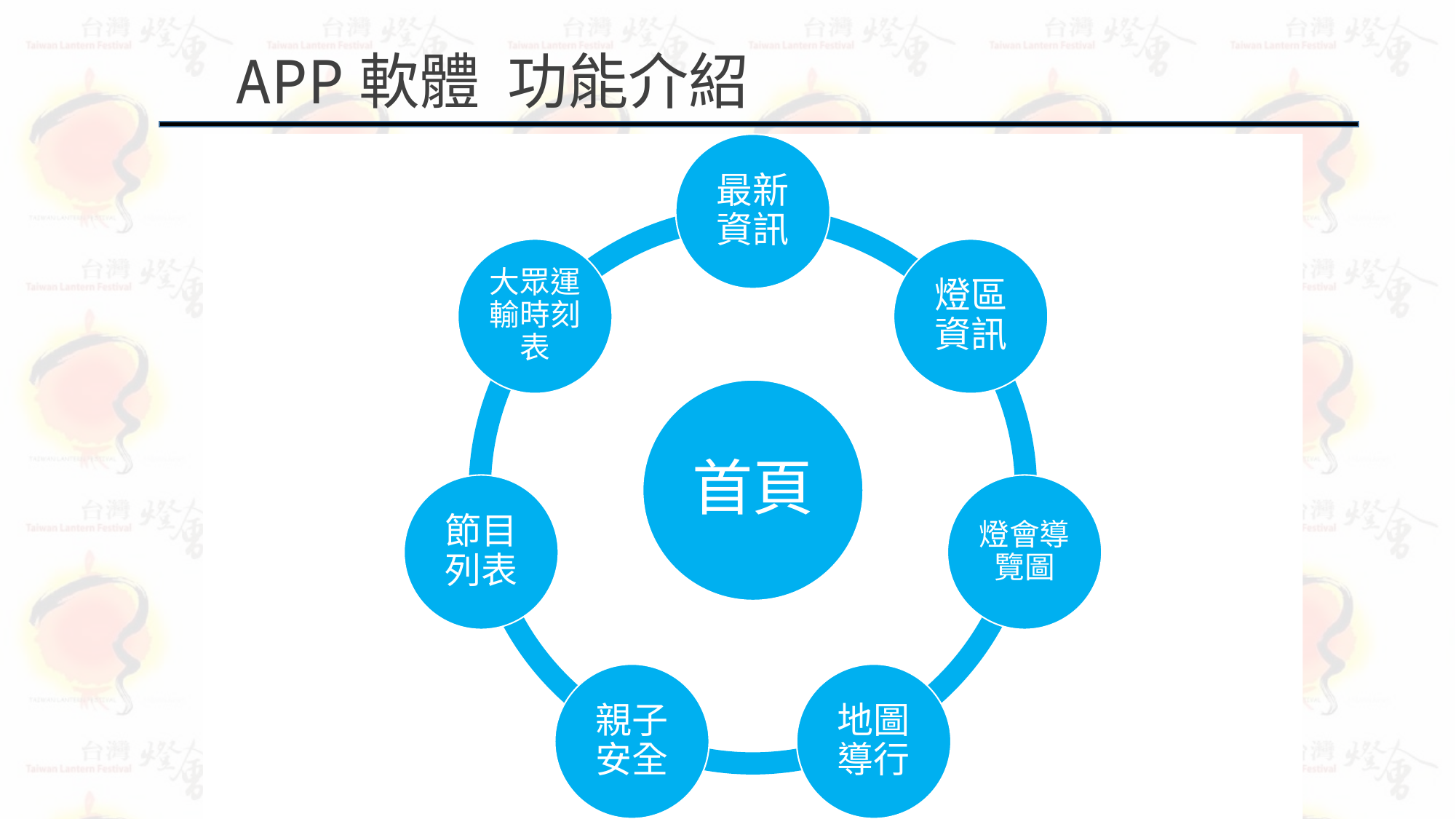

APP軟體  功能介紹

首頁
最新資訊
燈區資訊
燈會導覽圖
地圖導行
親子安全
節目列表
大眾運輸時刻表